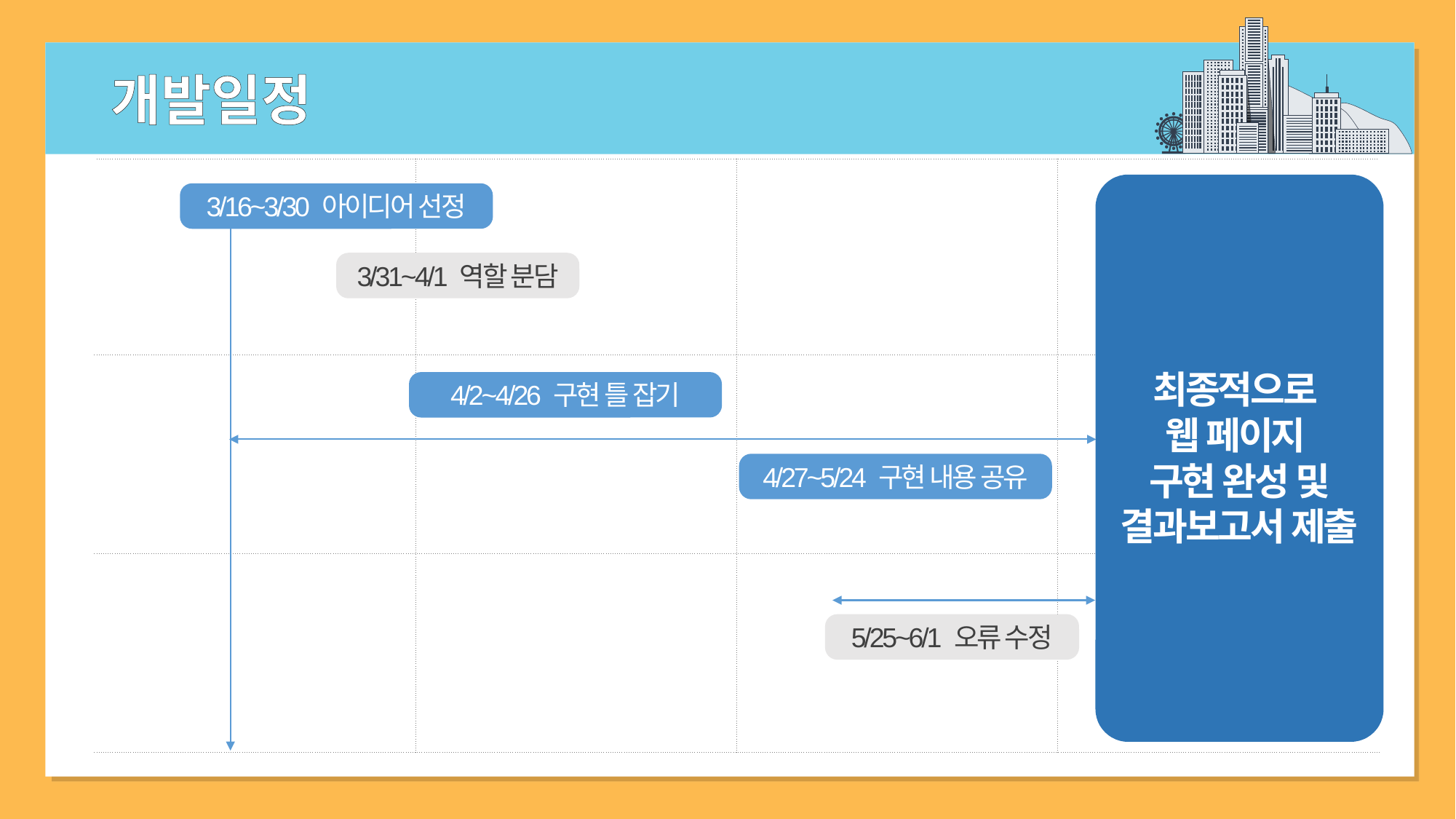

개발일정
|  |  |  |  |
| --- | --- | --- | --- |
|  |  |  |  |
|  |  |  |  |

최종적으로
웹 페이지
구현 완성 및
결과보고서 제출

3/16~3/30 아이디어 선정

3/31~4/1 역할 분담

4/2~4/26 구현 틀 잡기

4/27~5/24 구현 내용 공유

5/25~6/1 오류 수정